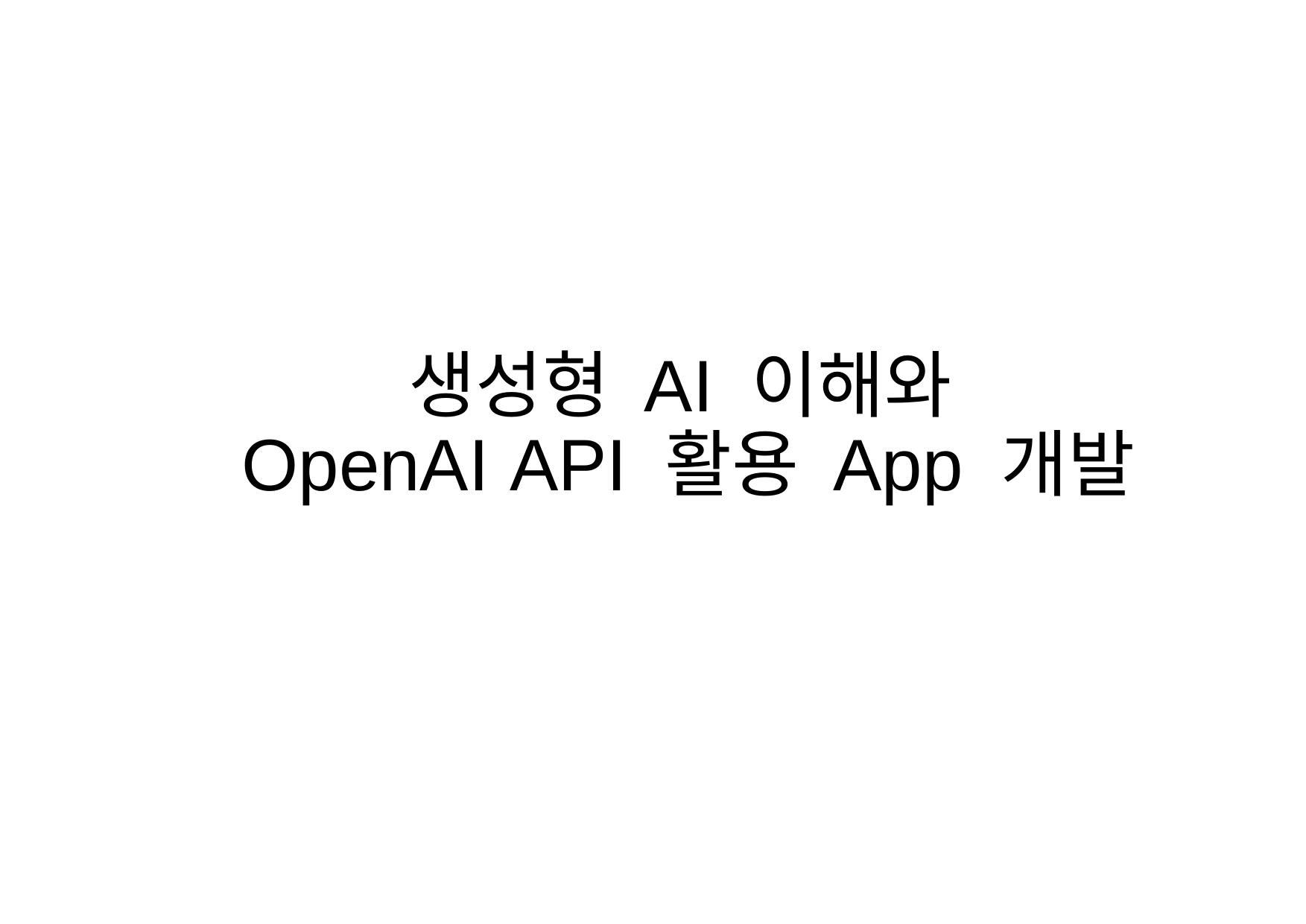

# 생성형 AI 이해와 OpenAI API 활용 App 개발